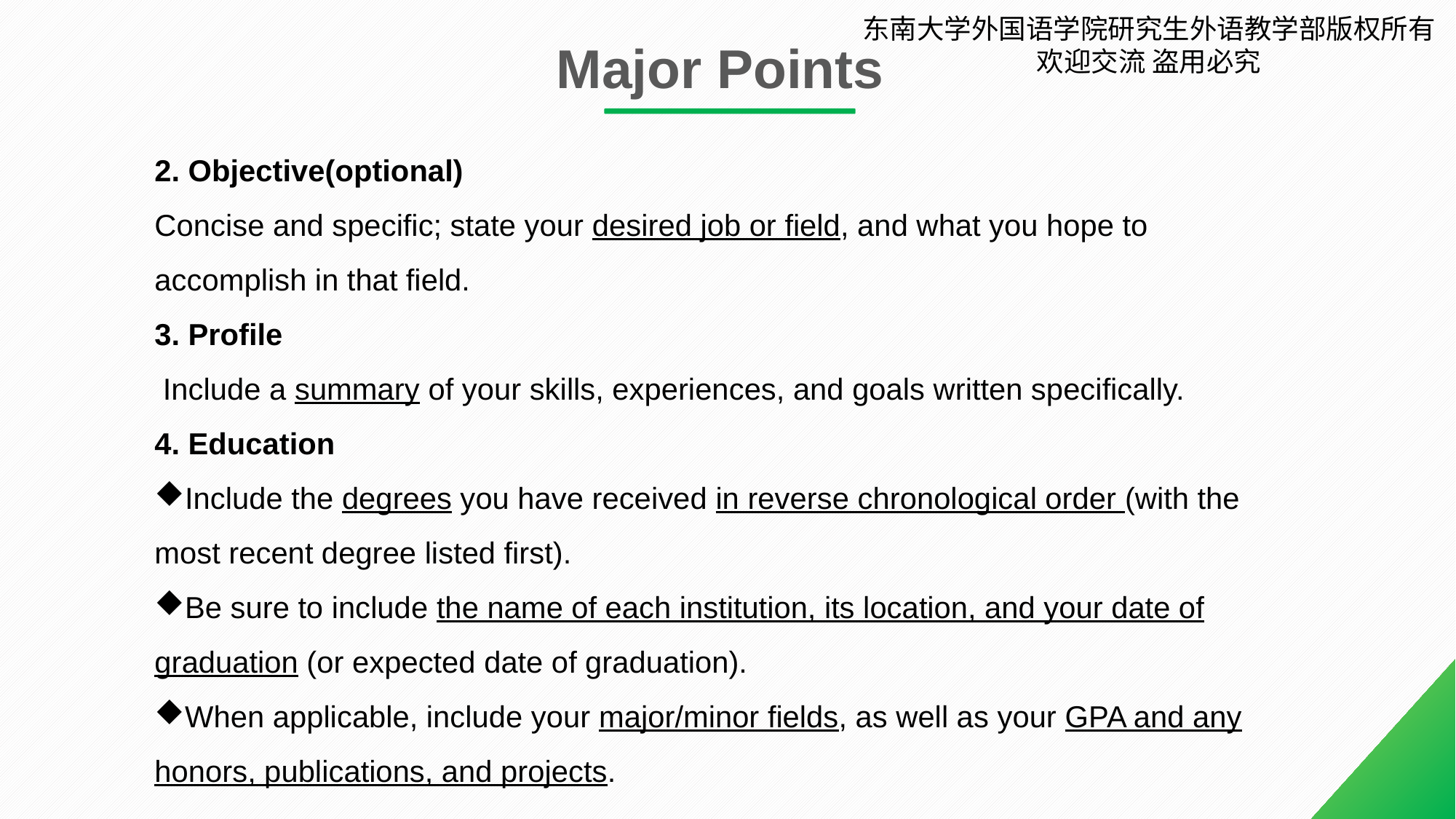

东南大学外国语学院研究生外语教学部版权所有 欢迎交流 盗用必究
Major Points

2. Objective(optional)
Concise and specific; state your desired job or field, and what you hope to accomplish in that field.
3. Profile
 Include a summary of your skills, experiences, and goals written specifically.
4. Education
Include the degrees you have received in reverse chronological order (with the most recent degree listed first).
Be sure to include the name of each institution, its location, and your date of graduation (or expected date of graduation).
When applicable, include your major/minor fields, as well as your GPA and any honors, publications, and projects.